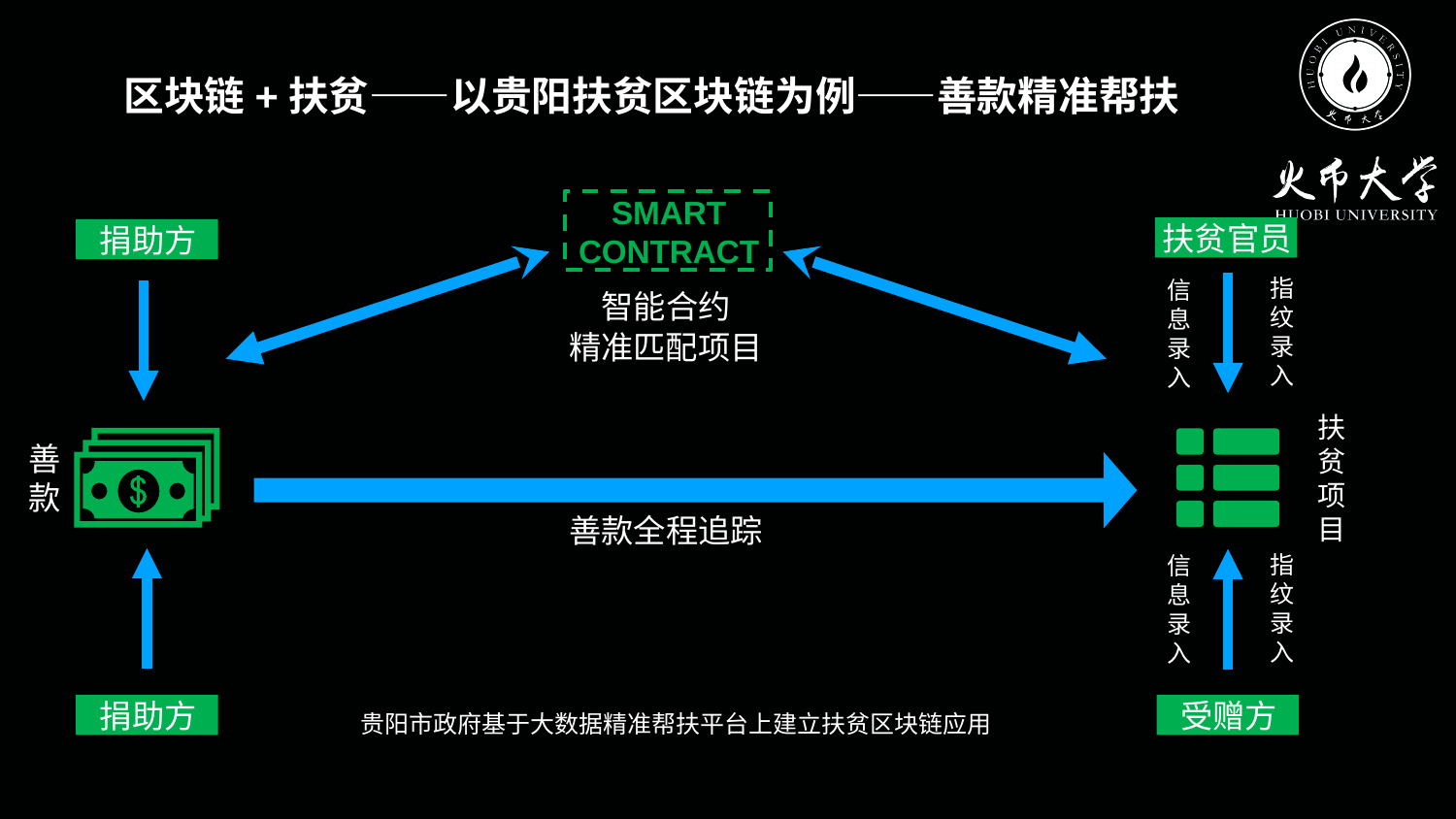

区块链+扶贫——以贵阳扶贫区块链为例——善款精准帮扶
SMART CONTRACT
捐助方
扶贫官员
指纹录入
信息录入
智能合约
精准匹配项目
扶贫项目

善款

善款全程追踪
指纹录入
信息录入
捐助方
受赠方
贵阳市政府基于大数据精准帮扶平台上建立扶贫区块链应用